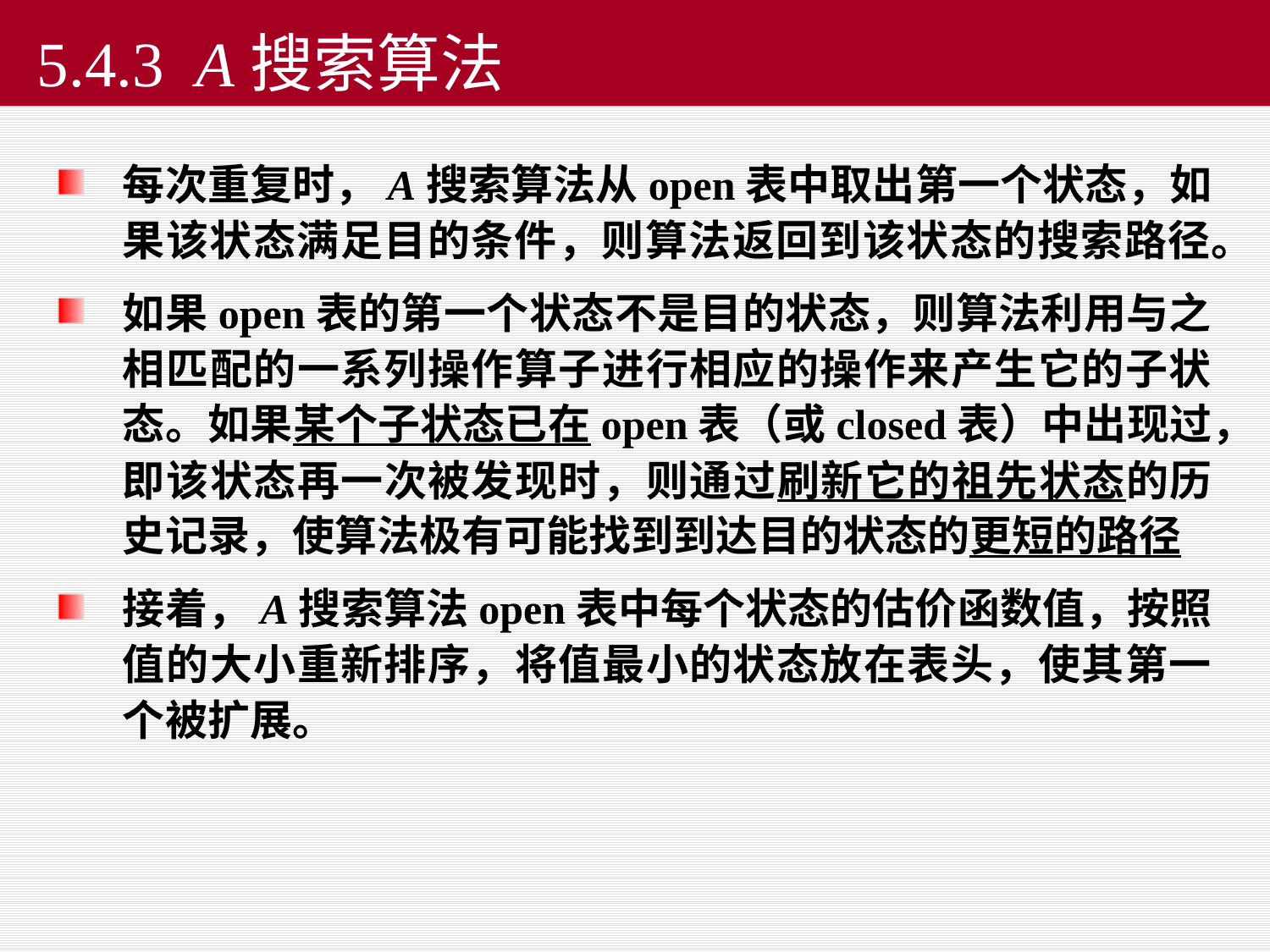

# 5.4.3  A搜索算法
每次重复时，A搜索算法从open表中取出第一个状态，如果该状态满足目的条件，则算法返回到该状态的搜索路径。
如果open表的第一个状态不是目的状态，则算法利用与之相匹配的一系列操作算子进行相应的操作来产生它的子状态。如果某个子状态已在open表（或closed表）中出现过，即该状态再一次被发现时，则通过刷新它的祖先状态的历史记录，使算法极有可能找到到达目的状态的更短的路径
接着，A搜索算法open表中每个状态的估价函数值，按照值的大小重新排序，将值最小的状态放在表头，使其第一个被扩展。
87